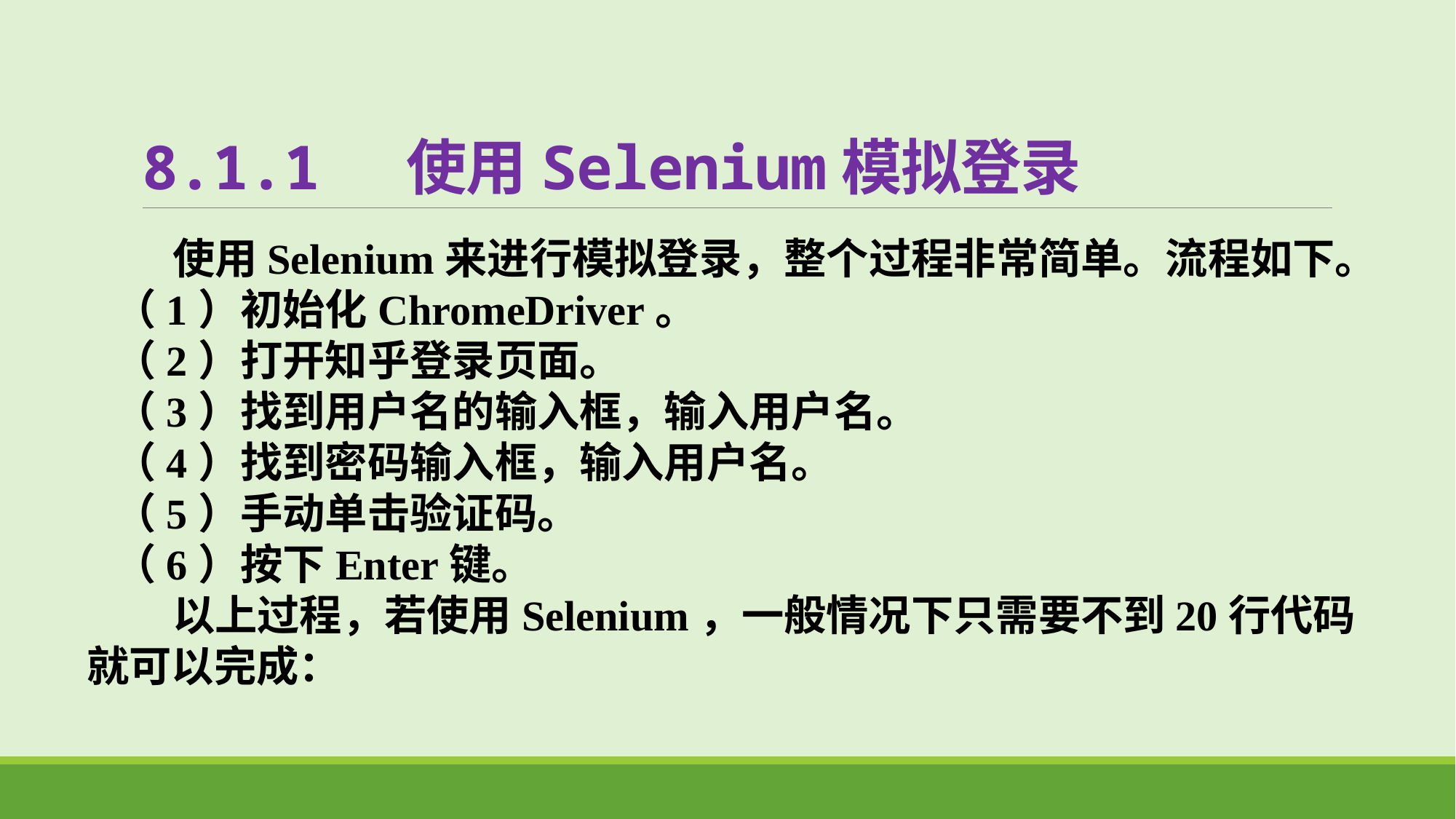

# 8.1.1  使用Selenium模拟登录
     使用Selenium来进行模拟登录，整个过程非常简单。流程如下。
（1）初始化ChromeDriver。
（2）打开知乎登录页面。
（3）找到用户名的输入框，输入用户名。
（4）找到密码输入框，输入用户名。
（5）手动单击验证码。
（6）按下Enter键。
     以上过程，若使用Selenium，一般情况下只需要不到20行代码就可以完成：